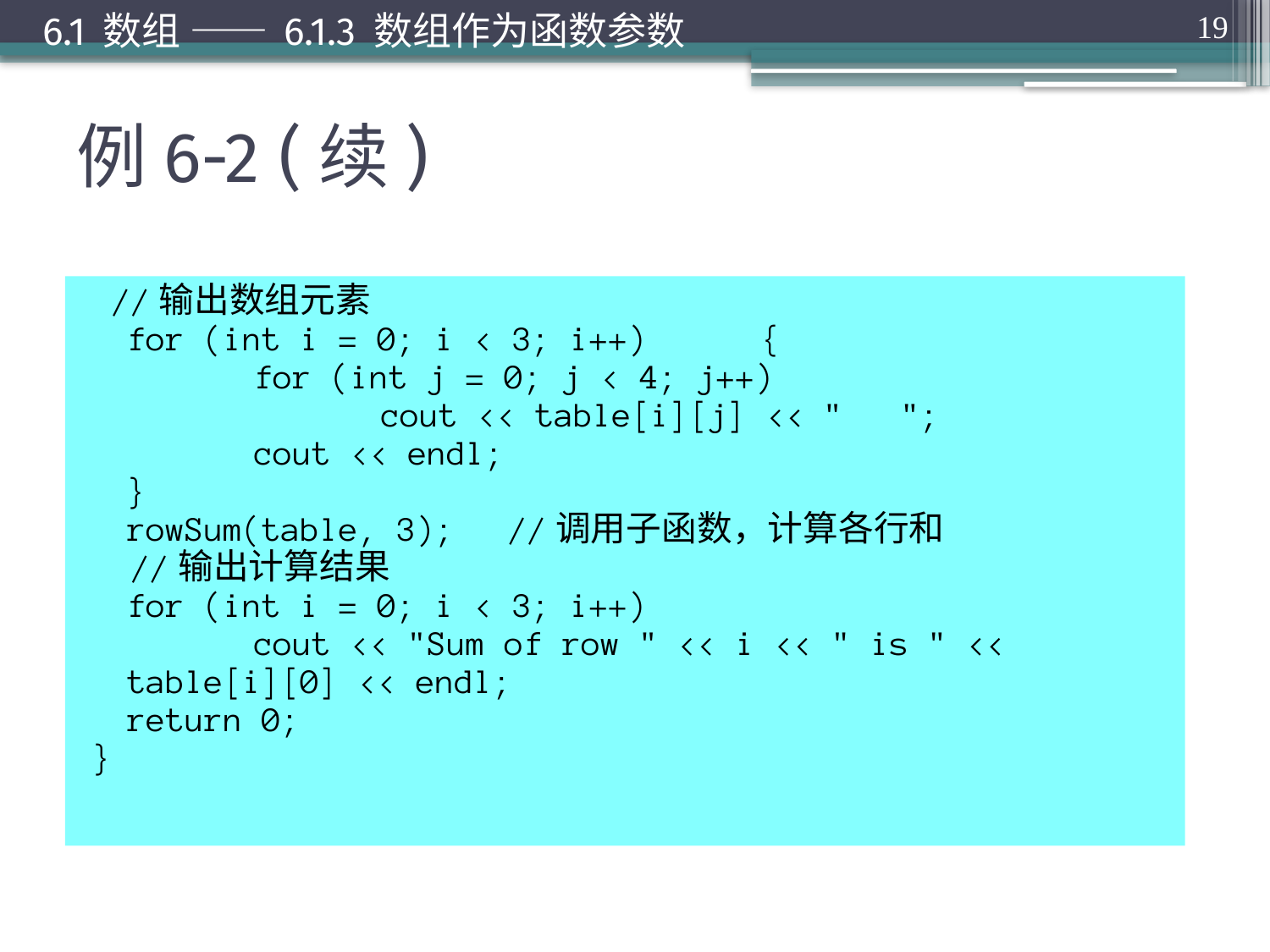

6.1 数组 —— 6.1.3 数组作为函数参数
19
# 例6-2 (续)
 //输出数组元素
	for (int i = 0; i < 3; i++)	{
		for (int j = 0; j < 4; j++)
			cout << table[i][j] << "   ";
		cout << endl;
	}
	rowSum(table, 3);	//调用子函数，计算各行和
  //输出计算结果
	for (int i = 0; i < 3; i++)
		cout << "Sum of row " << i << " is " << table[i][0] << endl;
	return 0;
}